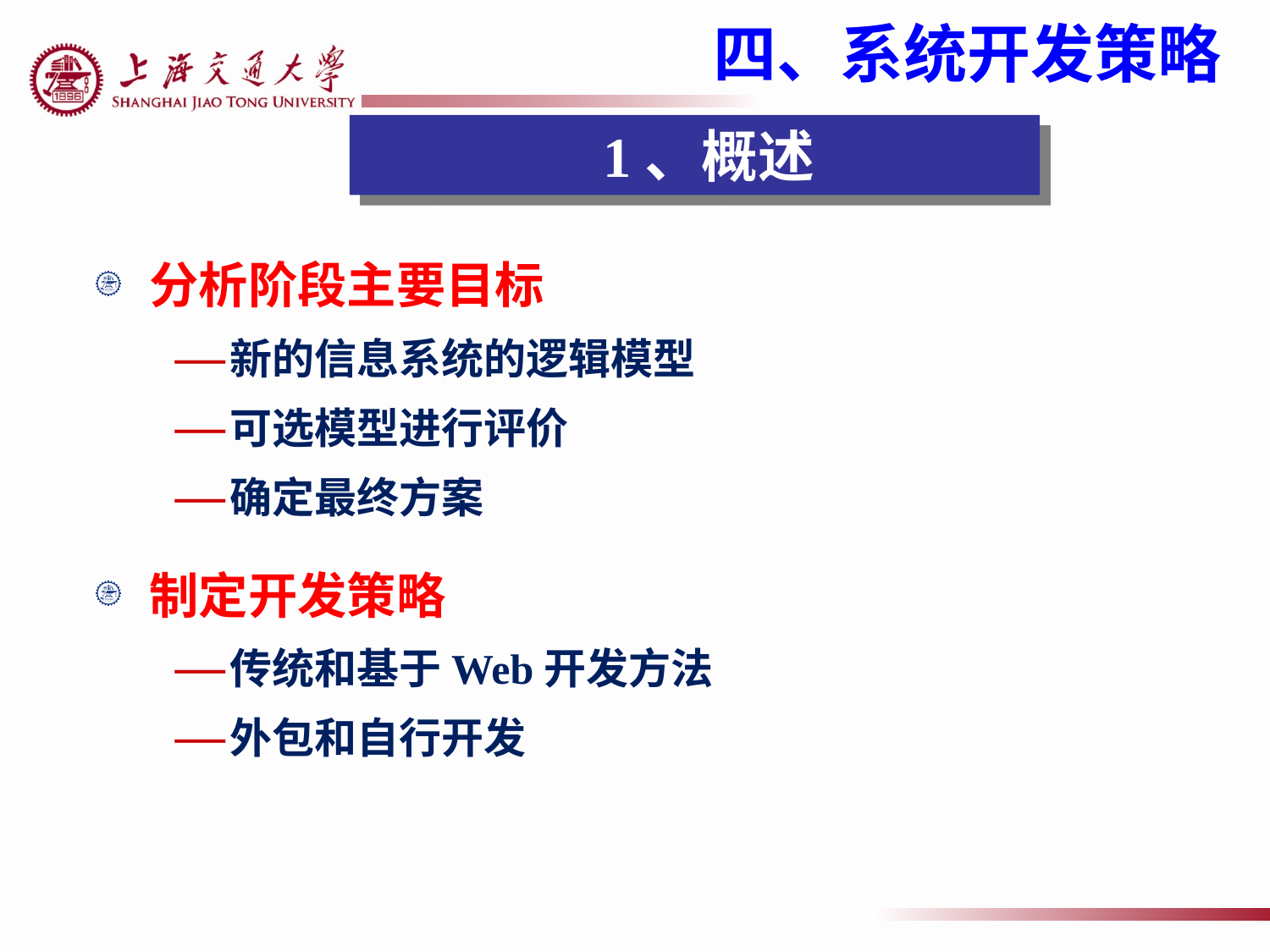

四、系统开发策略
  1、概述
分析阶段主要目标
新的信息系统的逻辑模型
可选模型进行评价
确定最终方案

制定开发策略
传统和基于Web开发方法
外包和自行开发